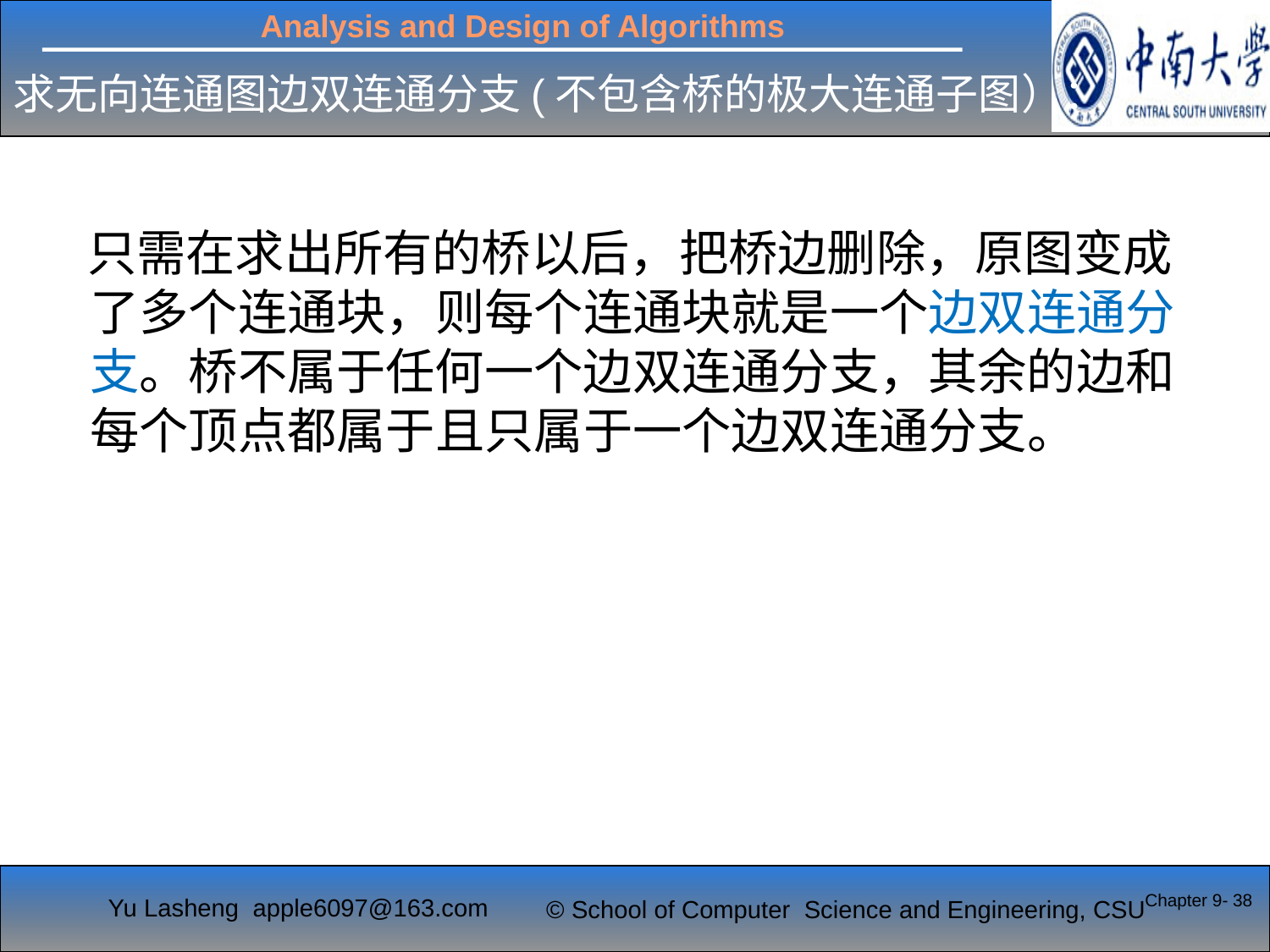

# 求无向连通图边双连通分支(不包含桥的极大连通子图）：

   只需在求出所有的桥以后，把桥边删除，原图变成了多个连通块，则每个连通块就是一个边双连通分支。桥不属于任何一个边双连通分支，其余的边和每个顶点都属于且只属于一个边双连通分支。

Chapter 9- 38